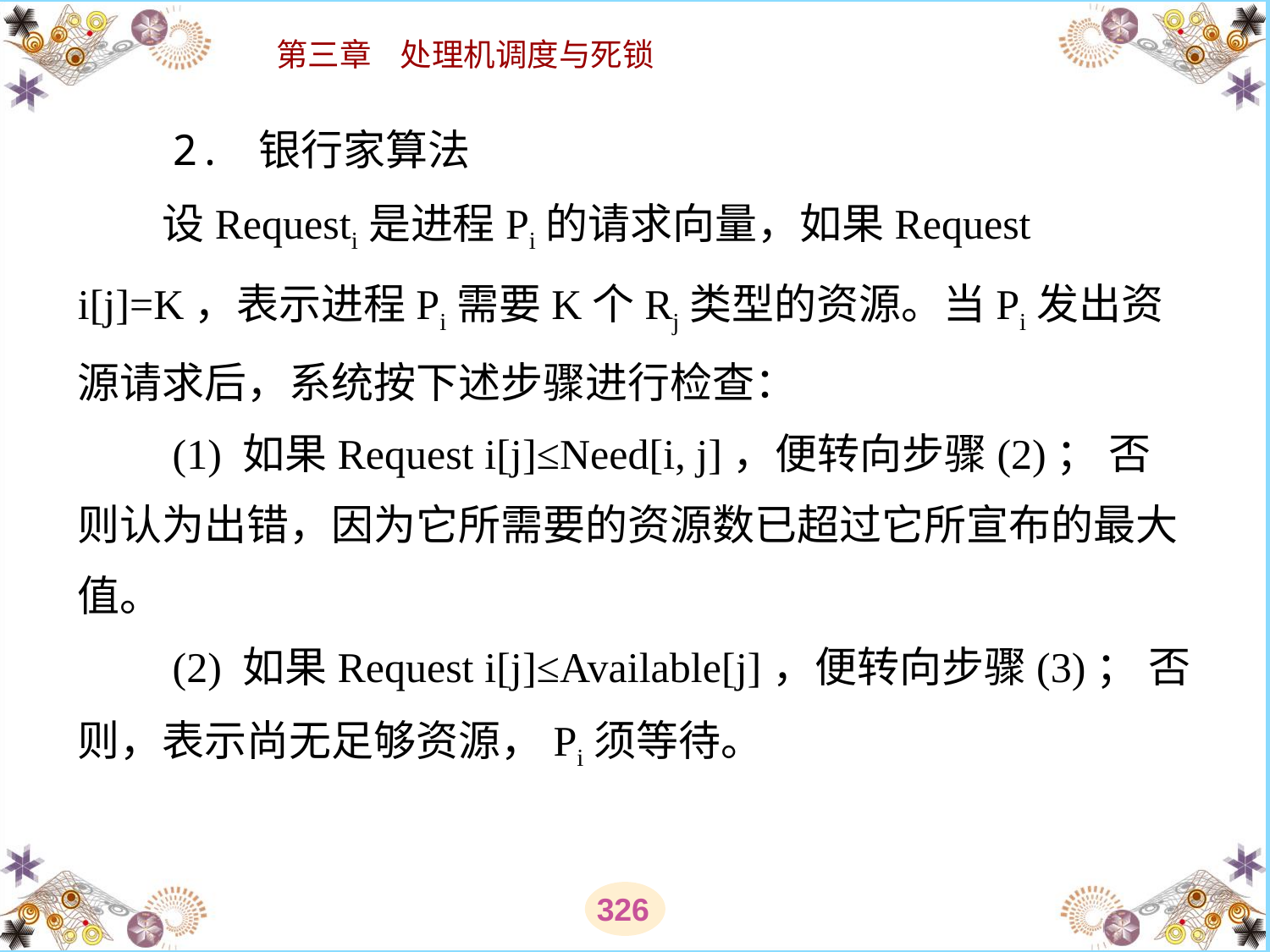

# 2. 银行家算法 　　设Requesti是进程Pi的请求向量，如果Request i[j]=K，表示进程Pi需要K个Rj类型的资源。当Pi发出资源请求后，系统按下述步骤进行检查： 　　(1) 如果Request i[j]≤Need[i, j]，便转向步骤(2)； 否则认为出错，因为它所需要的资源数已超过它所宣布的最大值。 　　(2) 如果Request i[j]≤Available[j]，便转向步骤(3)； 否则，表示尚无足够资源，Pi须等待。